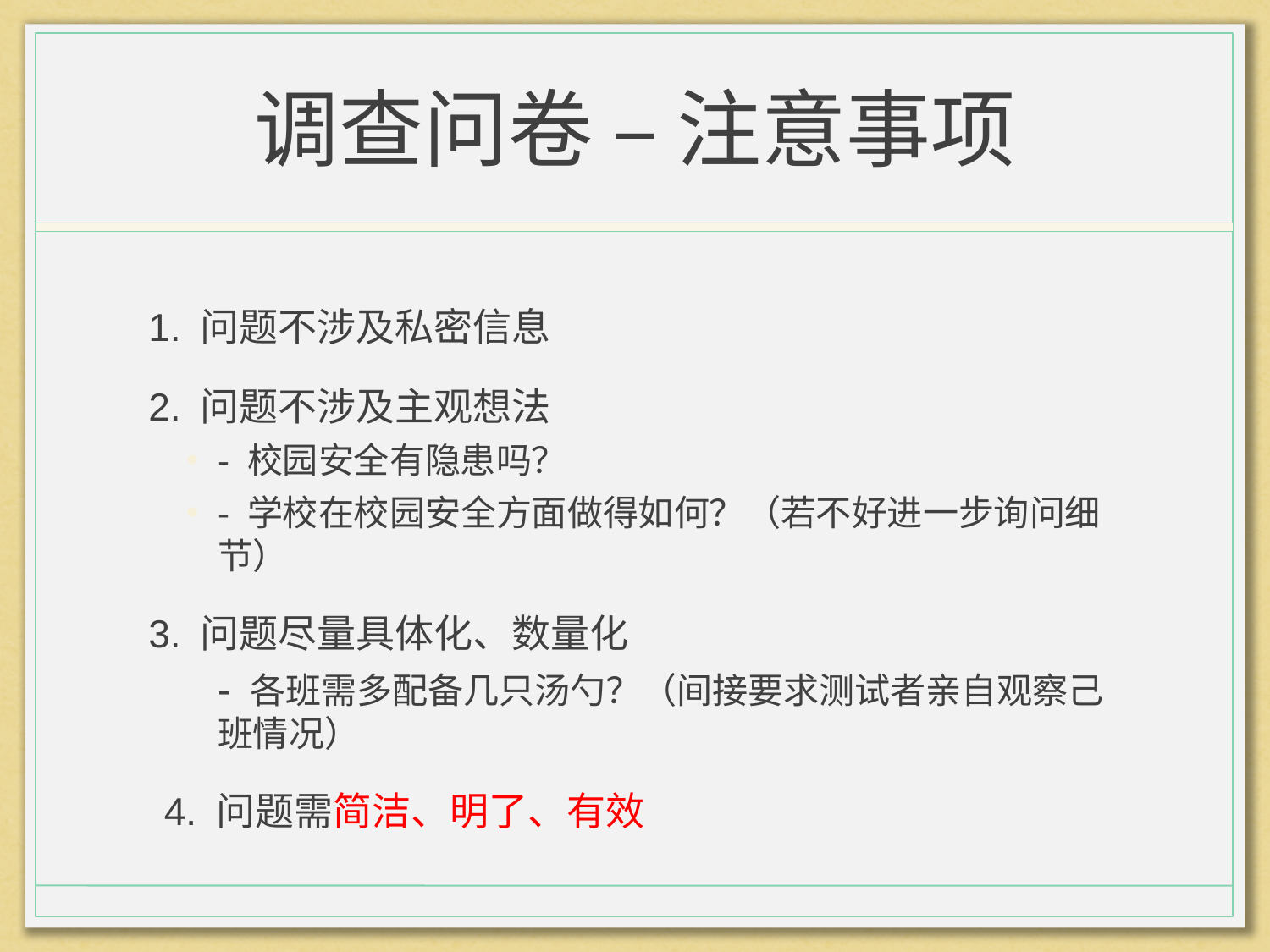

# 调查问卷 – 注意事项
 1. 问题不涉及私密信息
 2. 问题不涉及主观想法
- 校园安全有隐患吗？
- 学校在校园安全方面做得如何？（若不好进一步询问细节）
 3. 问题尽量具体化、数量化
- 各班需多配备几只汤勺？（间接要求测试者亲自观察己班情况）
 4. 问题需简洁、明了、有效